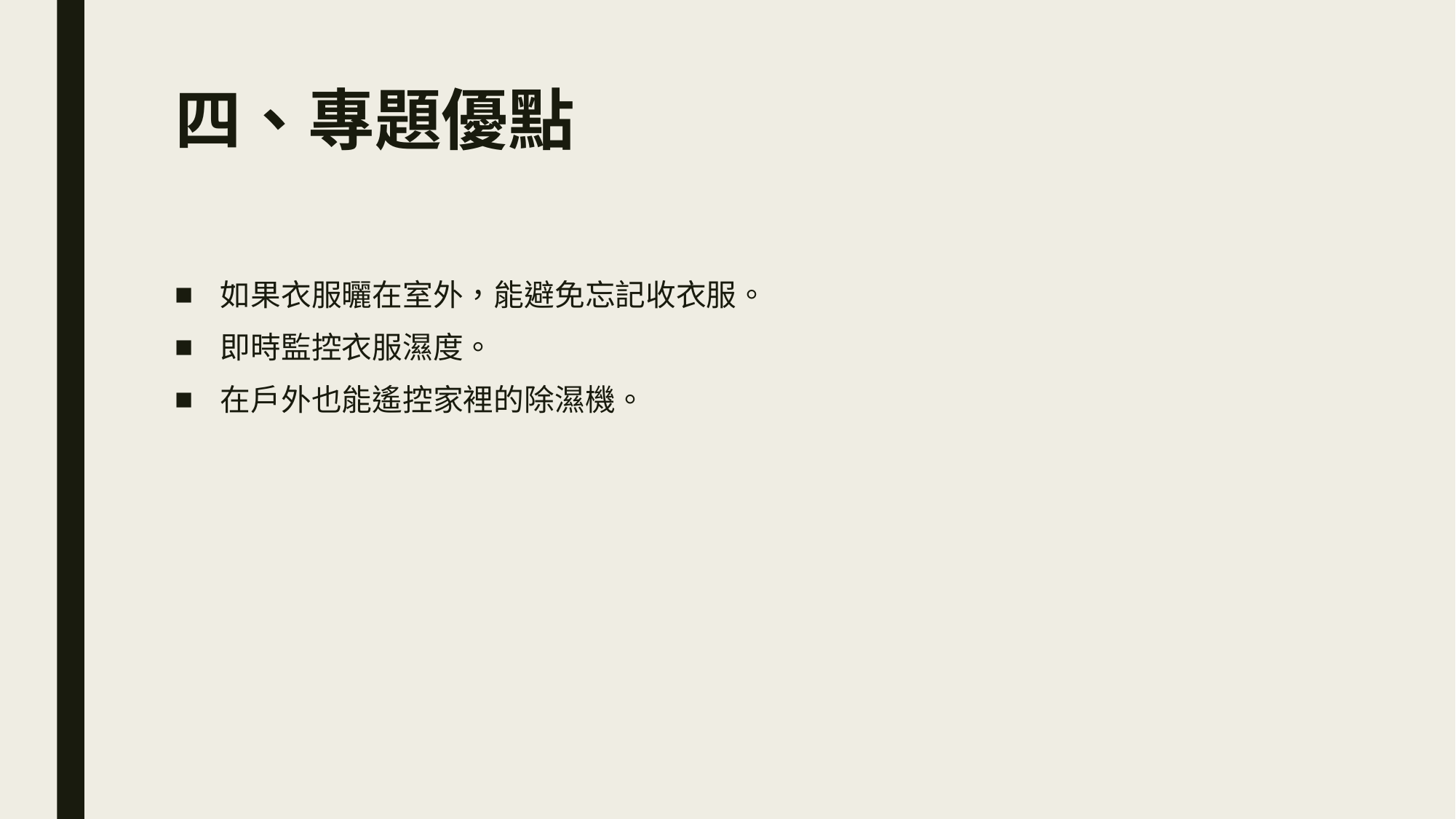

# 四、專題優點
如果衣服曬在室外，能避免忘記收衣服。
即時監控衣服濕度。
在戶外也能遙控家裡的除濕機。